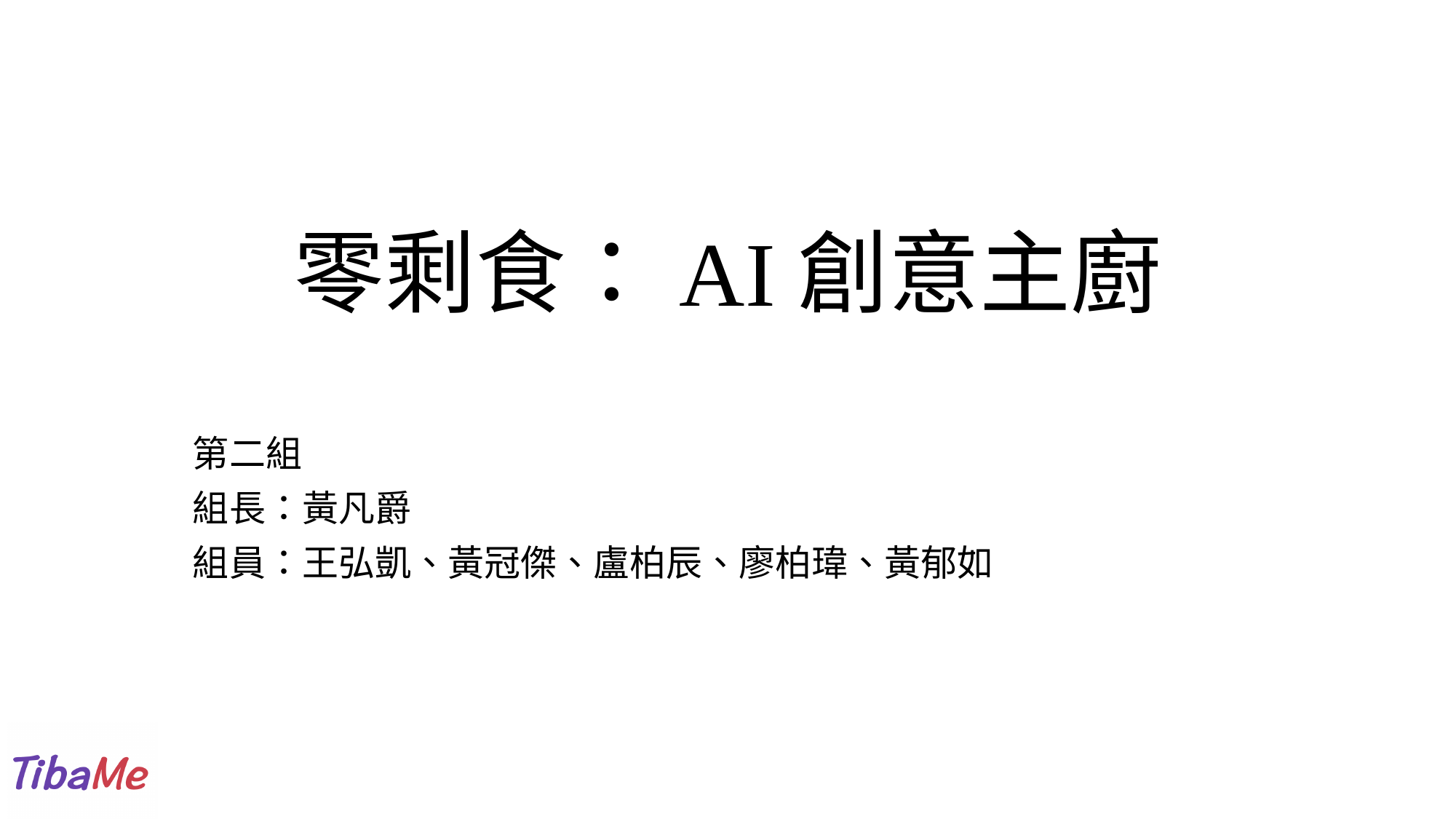

# 零剩食：AI創意主廚
第二組
組長：黃凡爵
組員：王弘凱、黃冠傑、盧柏辰、廖柏瑋、黃郁如